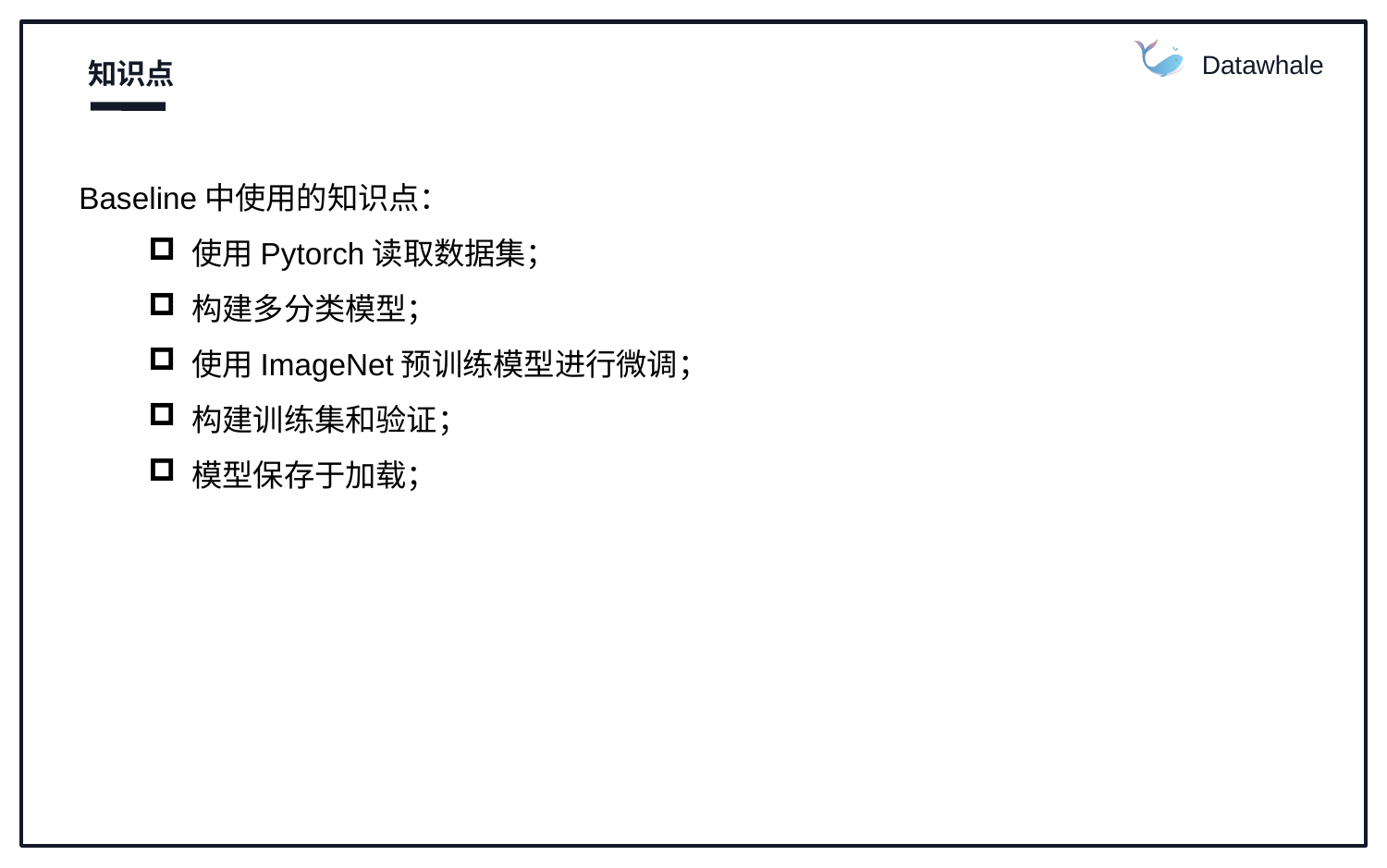

Datawhale

知识点

Baseline中使用的知识点：
使用Pytorch读取数据集；
构建多分类模型；
使用ImageNet预训练模型进行微调；
构建训练集和验证；
模型保存于加载；